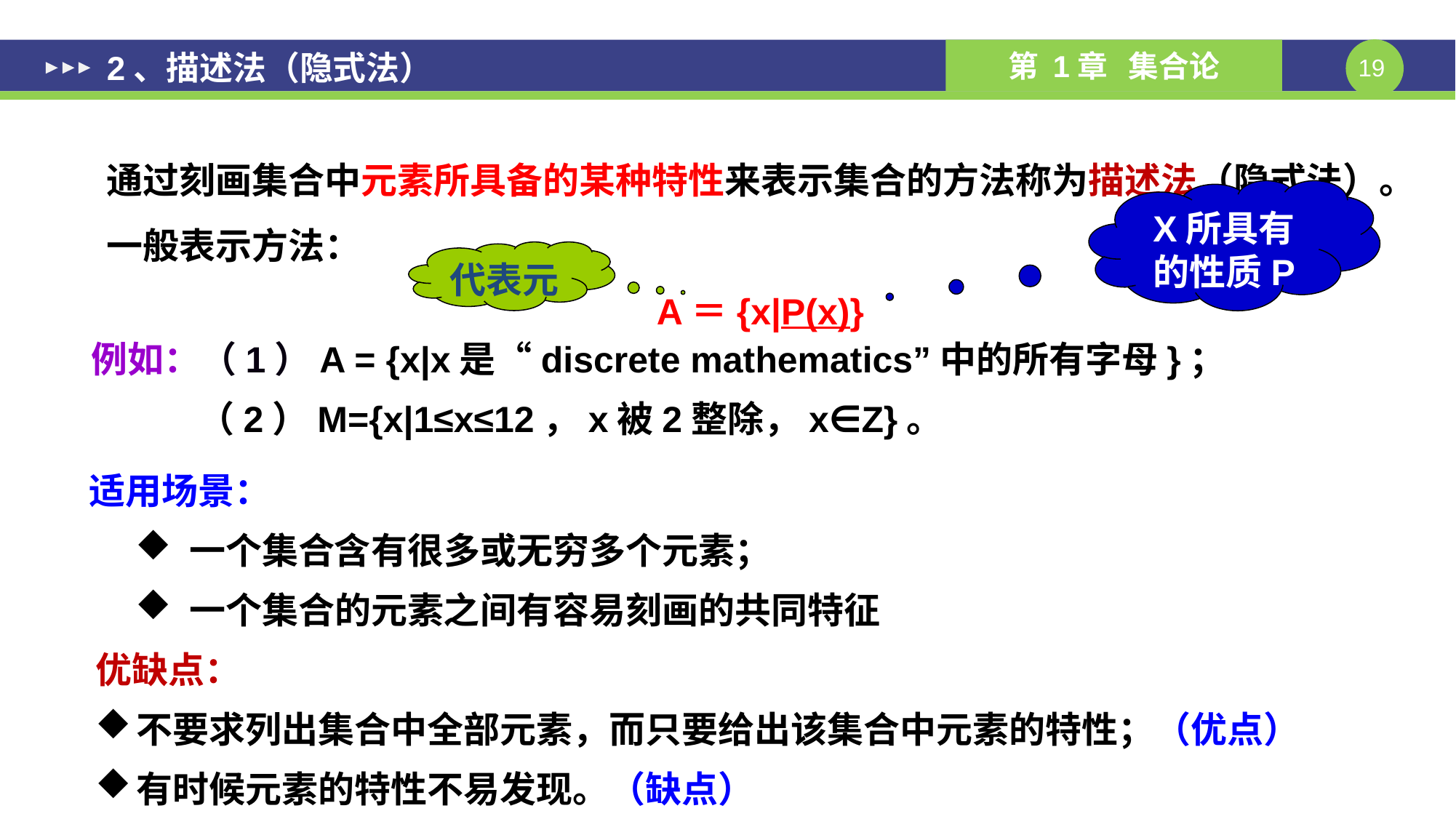

2、描述法（隐式法）
通过刻画集合中元素所具备的某种特性来表示集合的方法称为描述法（隐式法）。
一般表示方法：
                                                      A＝{x|P(x)}
X所具有的性质P
代表元
例如：（1）A = {x|x是“discrete mathematics”中的所有字母}；
            （2）M={x|1≤x≤12，x被2整除，x∈Z}。
适用场景：
 一个集合含有很多或无穷多个元素；
 一个集合的元素之间有容易刻画的共同特征
优缺点：
不要求列出集合中全部元素，而只要给出该集合中元素的特性；（优点）
有时候元素的特性不易发现。（缺点）